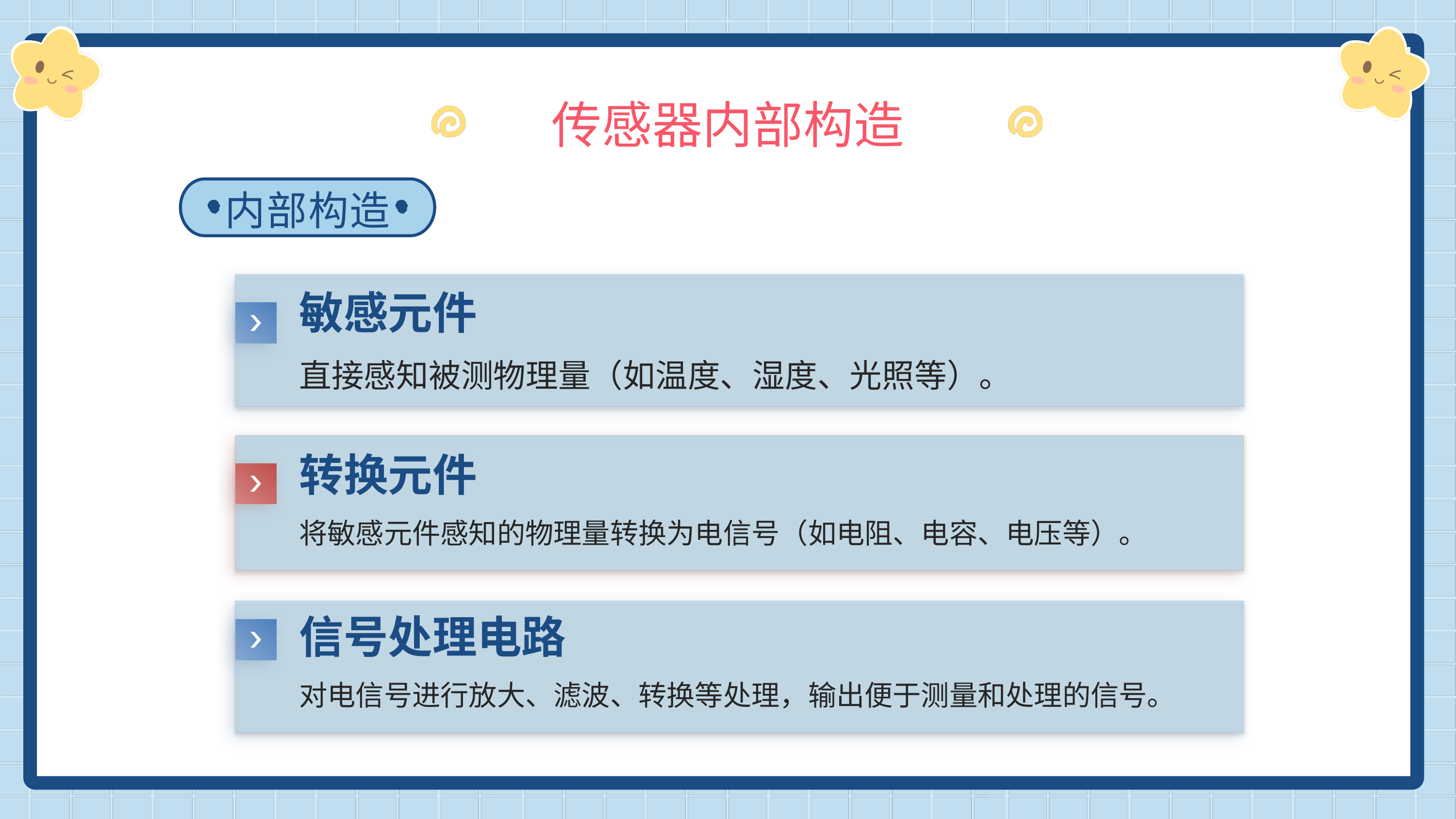

传感器内部构造

内部构造

敏感元件

直接感知被测物理量（如温度、湿度、光照等）。

转换元件

将敏感元件感知的物理量转换为电信号（如电阻、电容、电压等）。

信号处理电路

对电信号进行放大、滤波、转换等处理，输出便于测量和处理的信号。